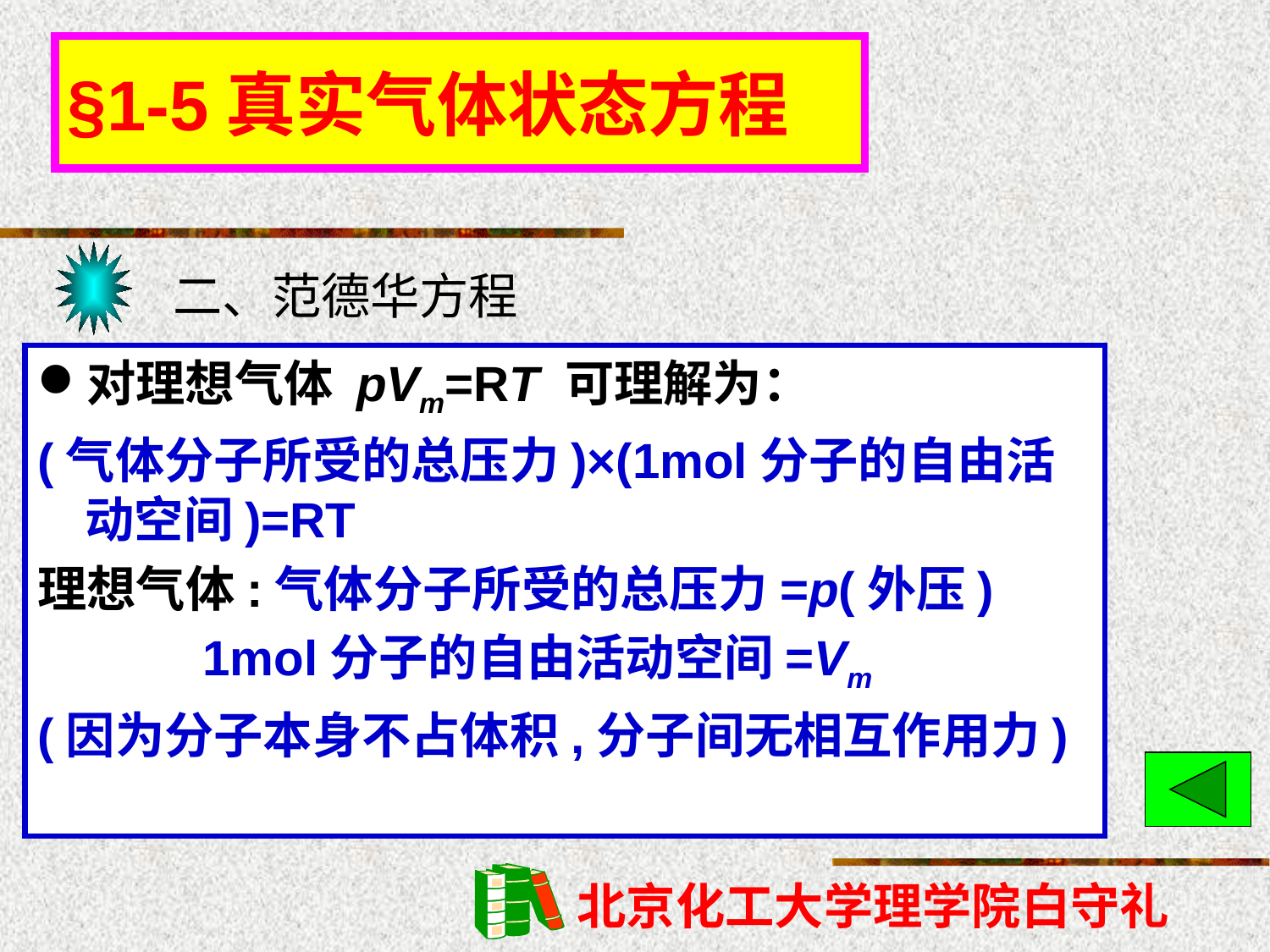

# §1-5真实气体状态方程

二、范德华方程
对理想气体 pVm=RT 可理解为：
(气体分子所受的总压力)×(1mol分子的自由活动空间)=RT
理想气体:气体分子所受的总压力=p(外压)
            1mol分子的自由活动空间=Vm
(因为分子本身不占体积,分子间无相互作用力)